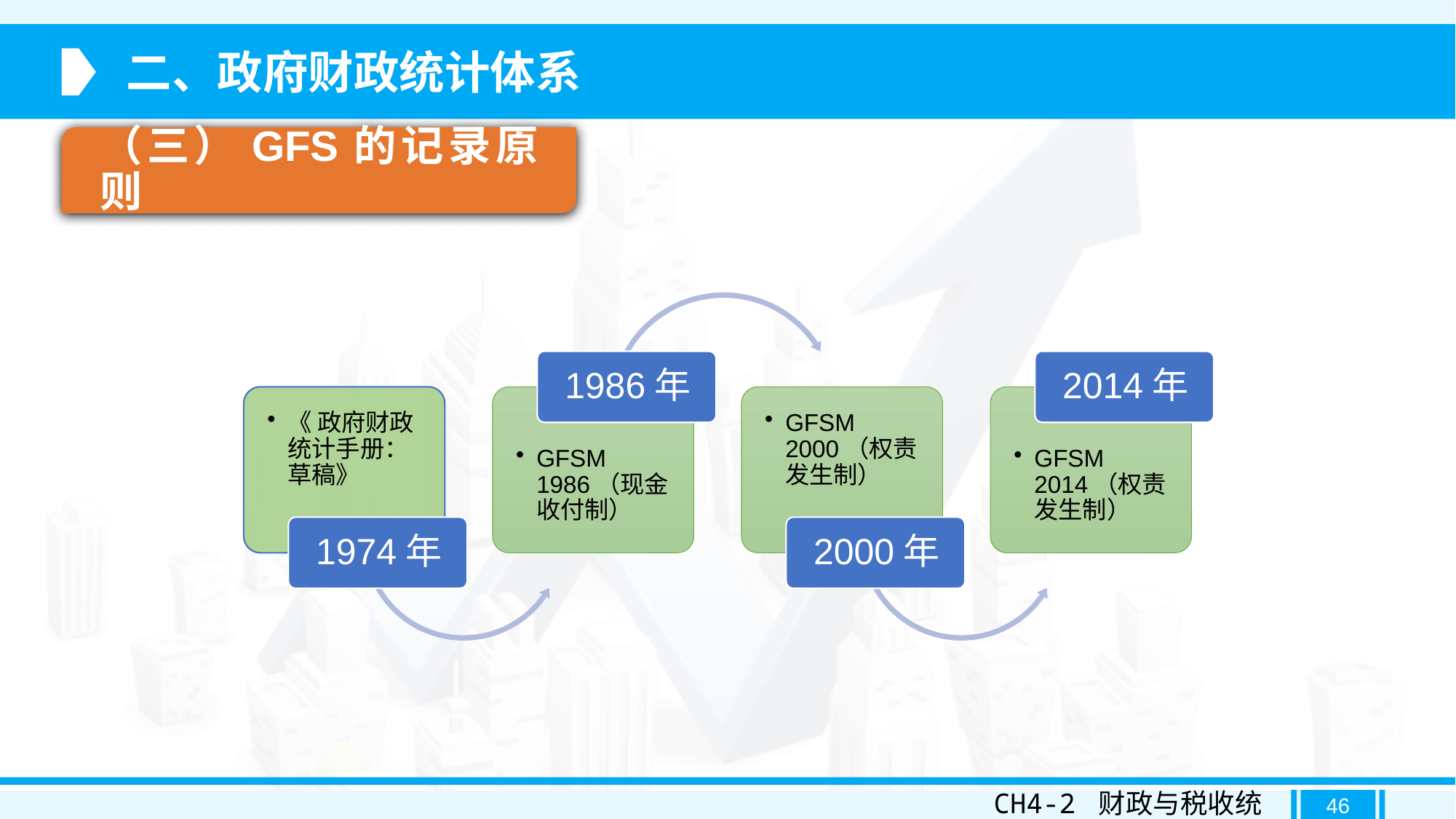

二、政府财政统计体系

（三）GFS的记录原则
《 政府财政统计手册： 草稿》
1974年
GFSM 1986（现金收付制）
1986年
GFSM 2000（权责发生制）
2000年
GFSM 2014（权责发生制）
2014年
CH4-2 财政与税收统计
46